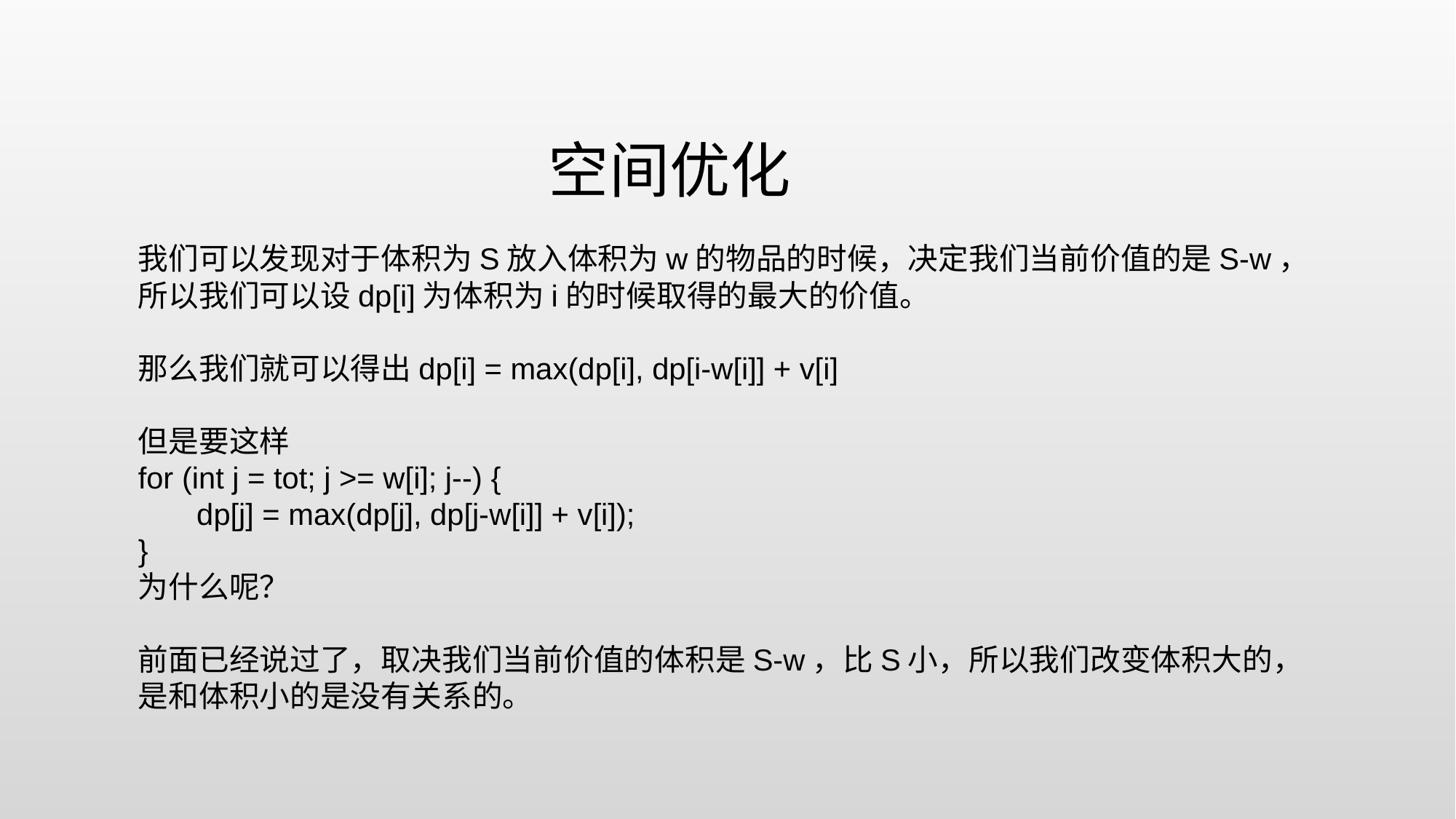

空间优化
我们可以发现对于体积为S放入体积为w的物品的时候，决定我们当前价值的是S-w，所以我们可以设dp[i]为体积为i的时候取得的最大的价值。

那么我们就可以得出dp[i] = max(dp[i], dp[i-w[i]] + v[i]

但是要这样
for (int j = tot; j >= w[i]; j--) {
       dp[j] = max(dp[j], dp[j-w[i]] + v[i]);
}
为什么呢？

前面已经说过了，取决我们当前价值的体积是S-w，比S小，所以我们改变体积大的，是和体积小的是没有关系的。